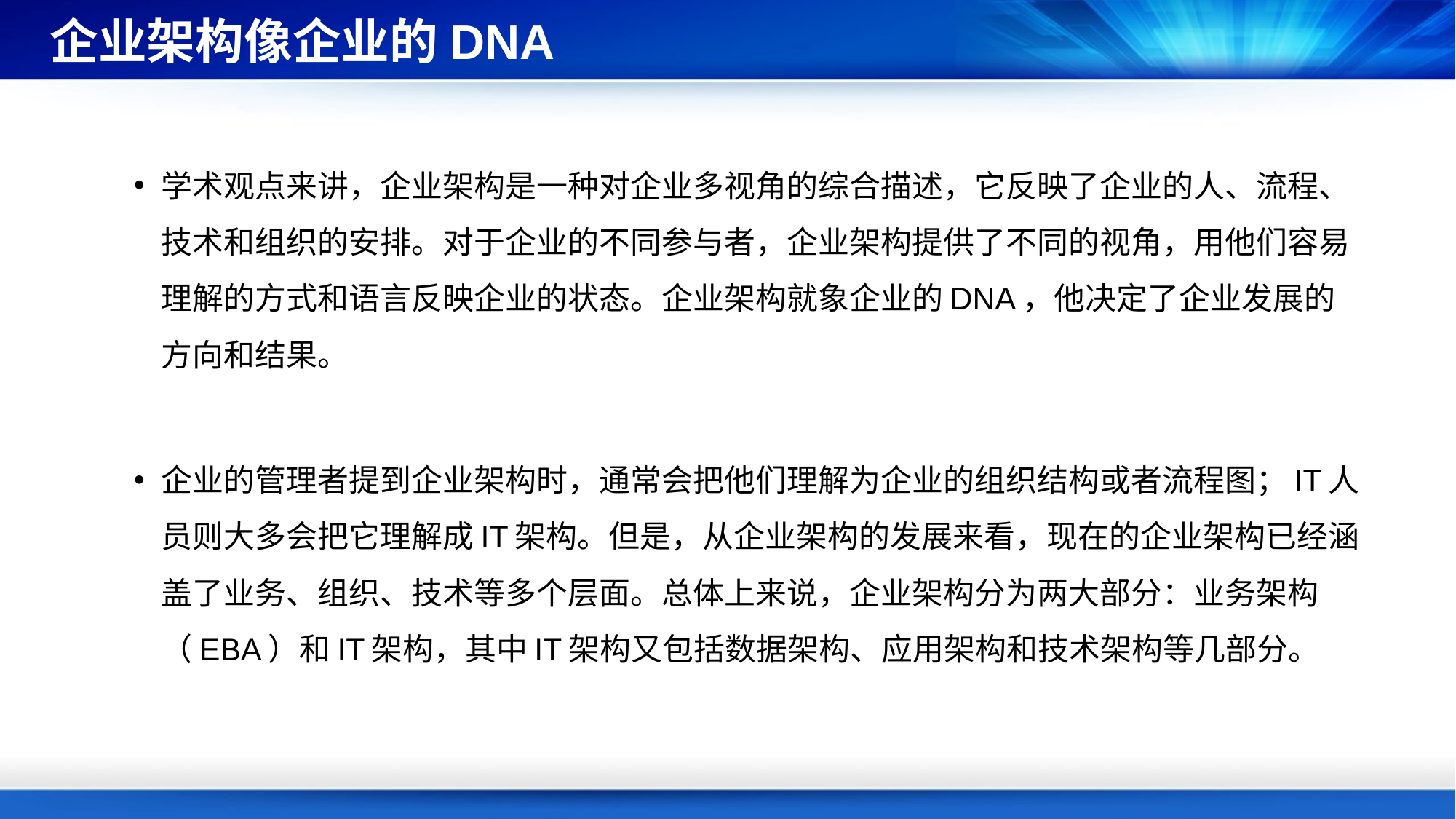

# 企业架构像企业的DNA
学术观点来讲，企业架构是一种对企业多视角的综合描述，它反映了企业的人、流程、技术和组织的安排。对于企业的不同参与者，企业架构提供了不同的视角，用他们容易理解的方式和语言反映企业的状态。企业架构就象企业的DNA，他决定了企业发展的方向和结果。

企业的管理者提到企业架构时，通常会把他们理解为企业的组织结构或者流程图；IT人员则大多会把它理解成IT架构。但是，从企业架构的发展来看，现在的企业架构已经涵盖了业务、组织、技术等多个层面。总体上来说，企业架构分为两大部分：业务架构（EBA）和IT架构，其中IT架构又包括数据架构、应用架构和技术架构等几部分。